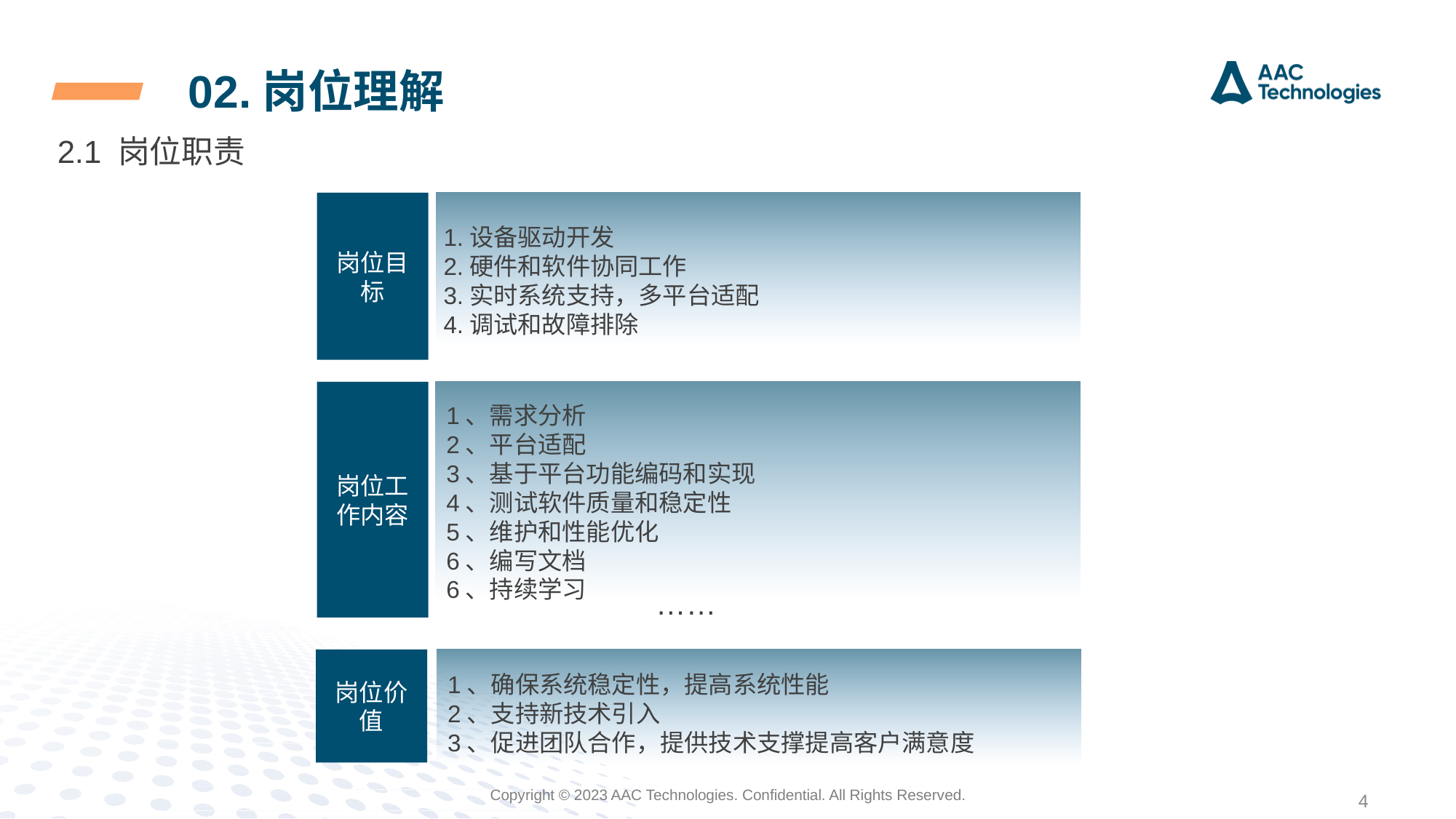

02.岗位理解
2.1 岗位职责
岗位目标

1.设备驱动开发
2.硬件和软件协同工作
3.实时系统支持，多平台适配
4.调试和故障排除
岗位工作内容
1、需求分析
2、平台适配
3、基于平台功能编码和实现
4、测试软件质量和稳定性
5、维护和性能优化
6、编写文档
6、持续学习
……
岗位价值
1、确保系统稳定性，提高系统性能
2、支持新技术引入
3、促进团队合作，提供技术支撑提高客户满意度
4